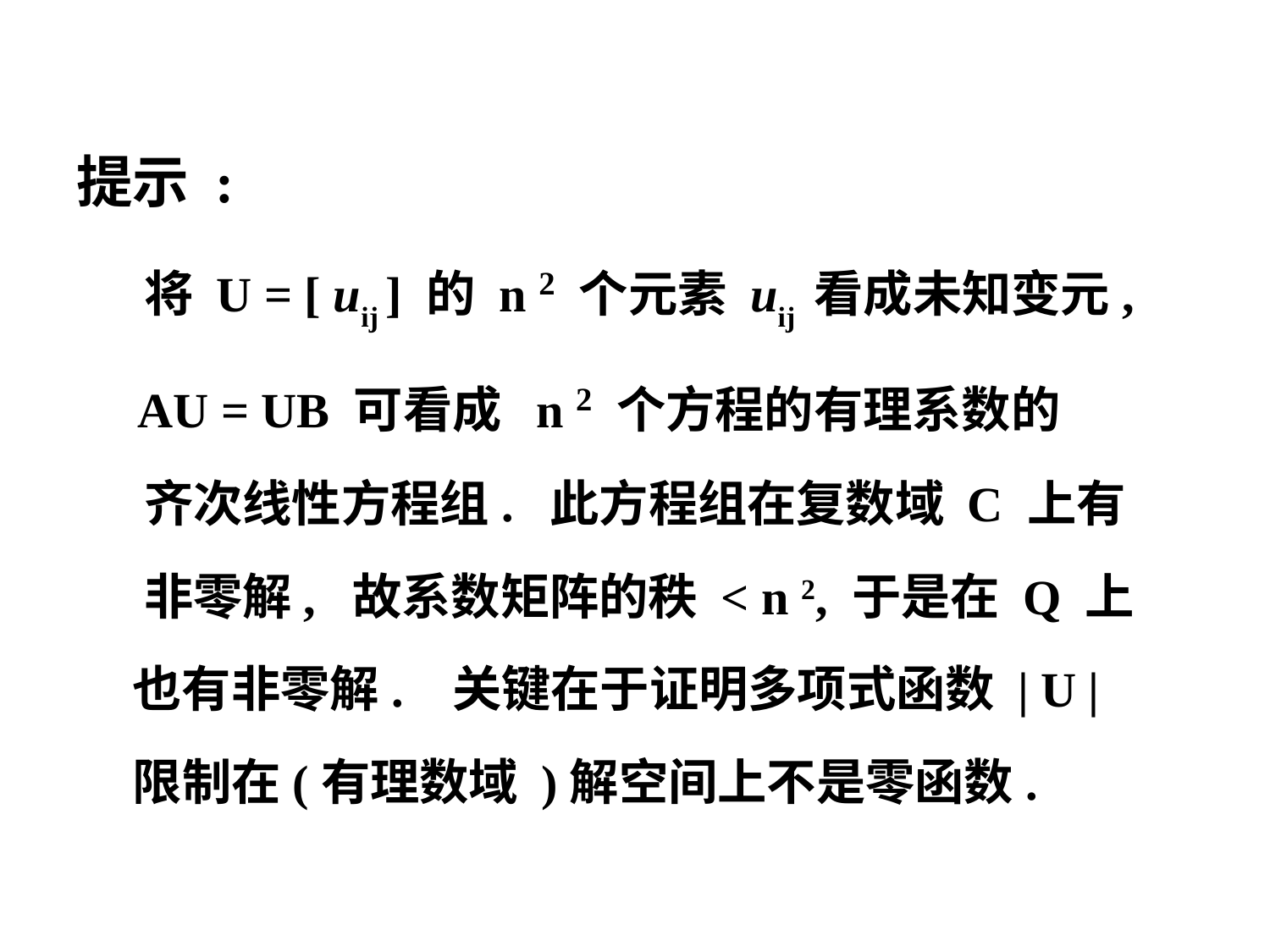

提示 :
     将 U = [ uij ] 的 n 2 个元素 uij 看成未知变元,
     AU = UB 可看成  n 2 个方程的有理系数的
     齐次线性方程组.  此方程组在复数域 C 上有
     非零解,  故系数矩阵的秩 < n 2, 于是在 Q 上
    也有非零解.   关键在于证明多项式函数 | U |
    限制在(有理数域 )解空间上不是零函数.